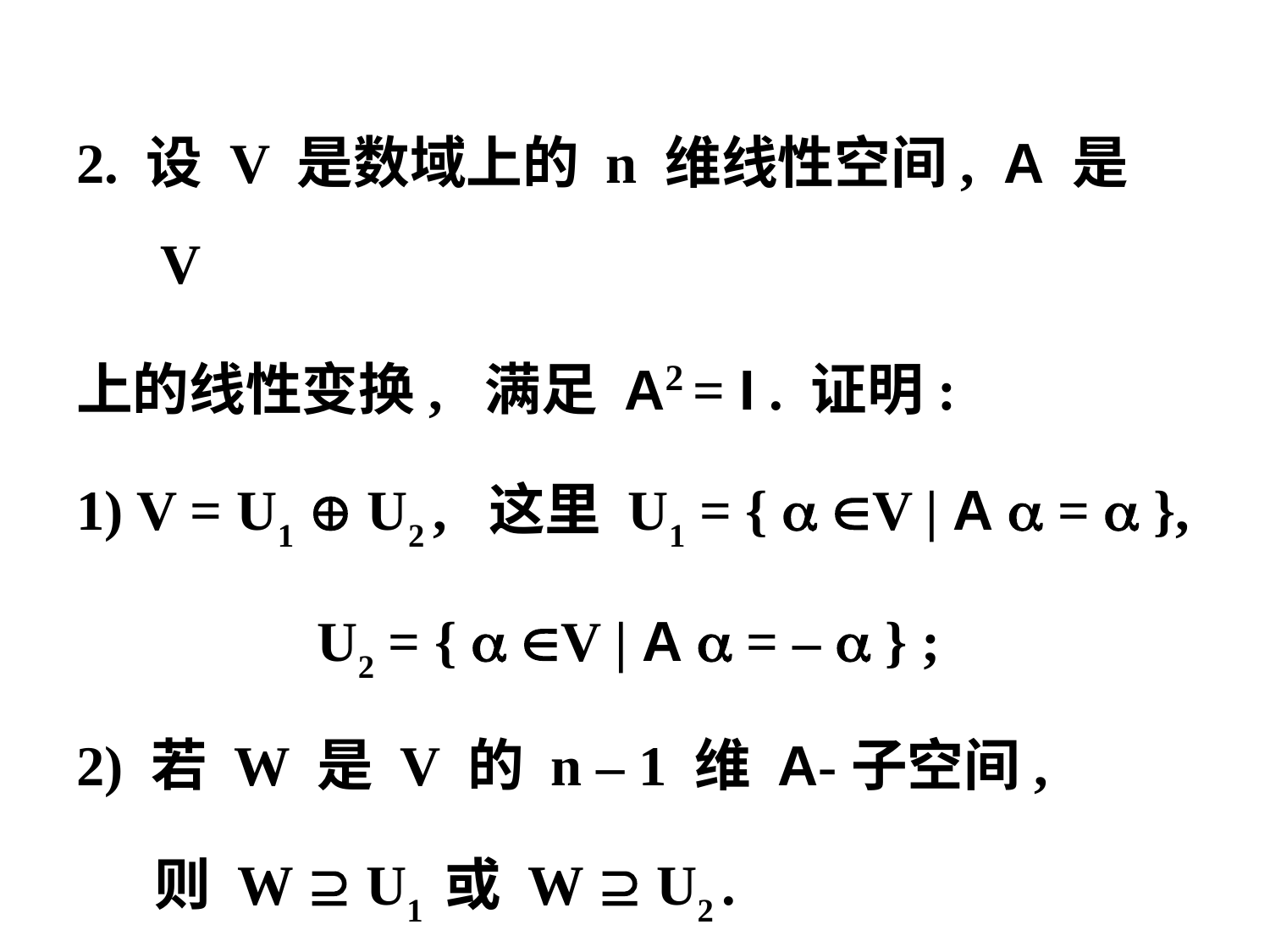

2. 设 V 是数域上的 n 维线性空间,  A 是 V
上的线性变换,  满足 A2 = I . 证明:
1) V = U1 ⊕ U2 ,  这里 U1 = { α ∈V | A α = α },
                 U2 = { α ∈V | A α = – α } ;
2) 若 W 是 V 的 n – 1 维 A-子空间,
     则 W ⊇ U1 或 W ⊇ U2 .